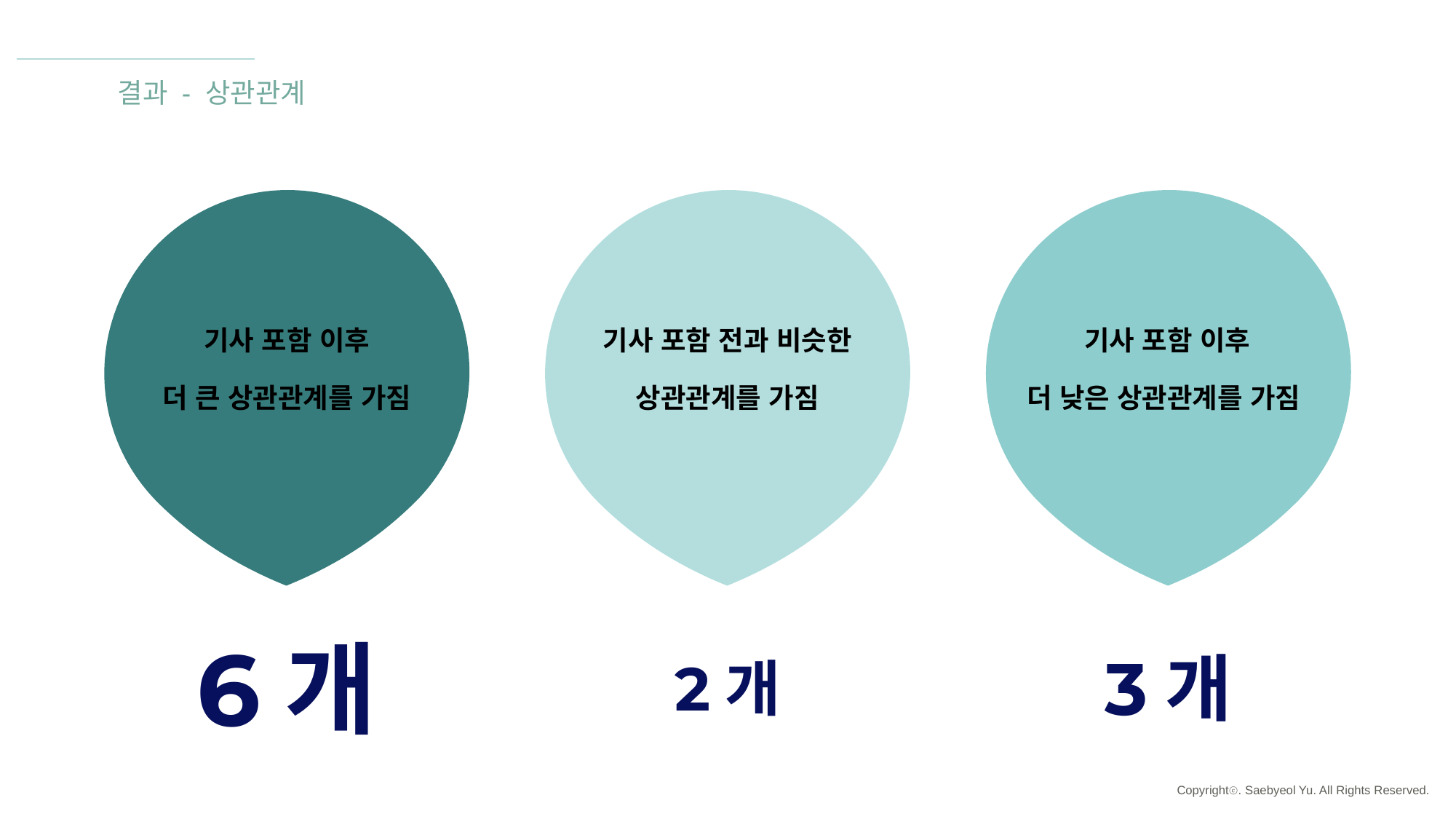

결과 - 상관관계

기사 포함 전과 비슷한
상관관계를 가짐
기사 포함 이후
더 낮은 상관관계를 가짐
기사 포함 이후
더 큰 상관관계를 가짐
6개
3개
2개